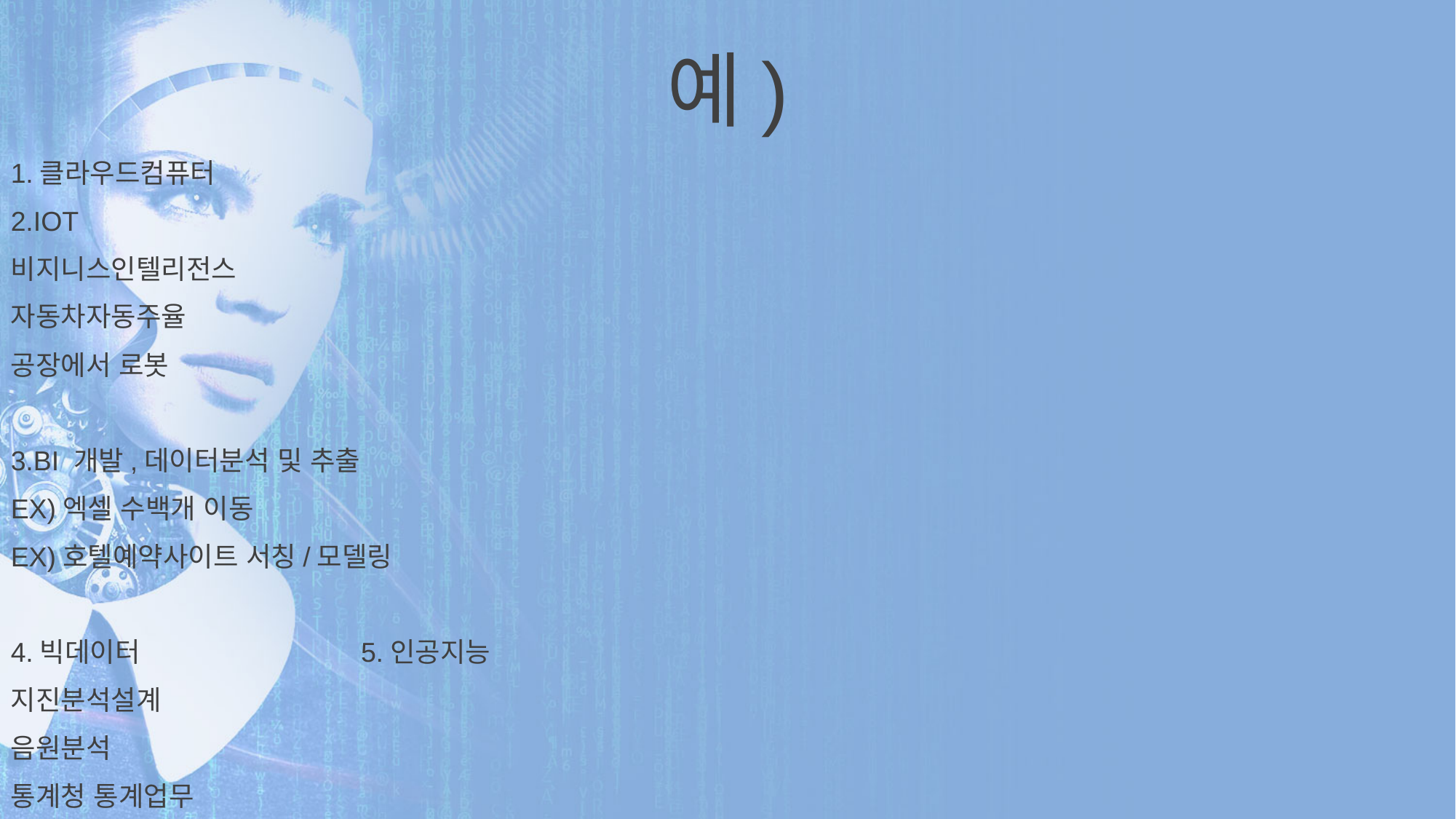

예)
1.클라우드컴퓨터
2.IOT
비지니스인텔리전스
자동차자동주율
공장에서 로봇

3.BI 개발,데이터분석 및 추출
EX)엑셀 수백개 이동
EX)호텔예약사이트 서칭/모델링

4.빅데이터                            5.인공지능
지진분석설계
음원분석
통계청 통계업무